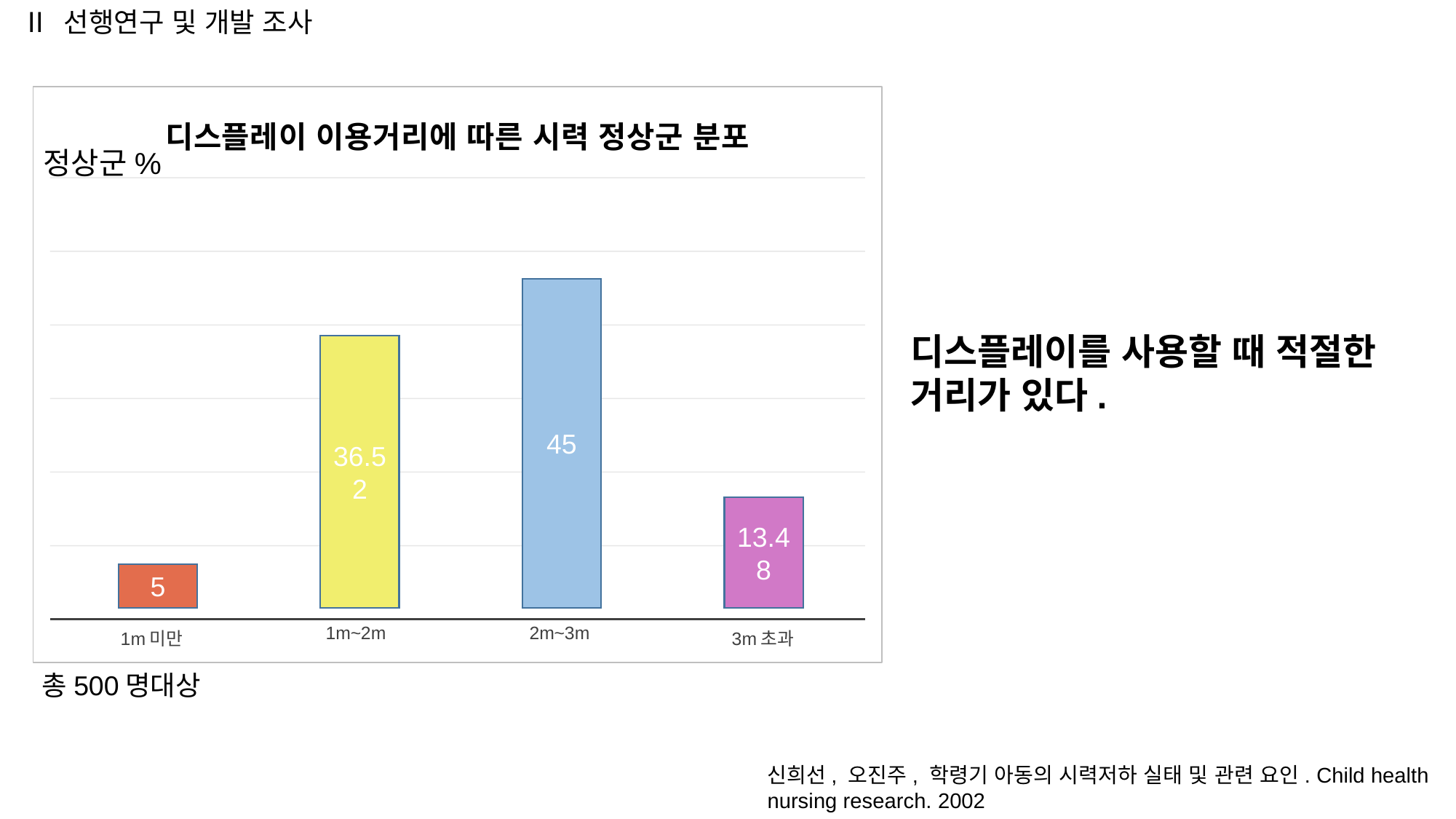

Ⅱ 선행연구 및 개발 조사

### Chart: 디스플레이 이용거리에 따른 시력 정상군 분포

| Category | 1m미만 | 1m~2m | 2m~3m | 3m초과 |
|---|---|---|---|---|
| 1m미만 | None | None | None | None |
| 1m~2m | None | None | None | None |
| 2m~3m | None | None | None | None |
| 3m초과 | None | None | None | None |
45
36.52
13.48
5
정상군%
디스플레이를 사용할 때 적절한 거리가 있다.
총500명대상
신희선, 오진주, 학령기 아동의 시력저하 실태 및 관련 요인. Child health nursing research. 2002